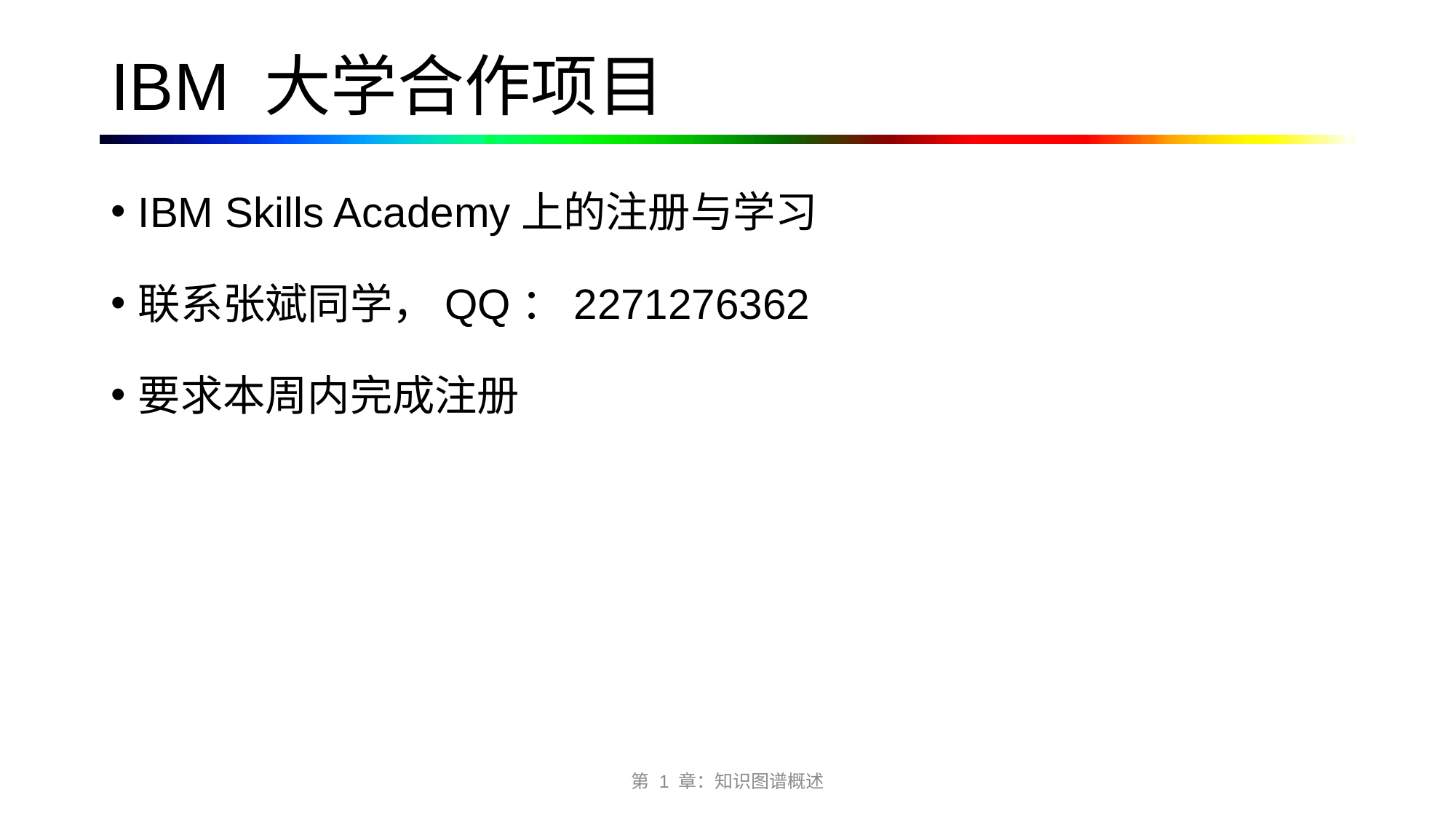

# IBM 大学合作项目
IBM Skills Academy上的注册与学习
联系张斌同学，QQ：2271276362
要求本周内完成注册

第 1 章：知识图谱概述
2